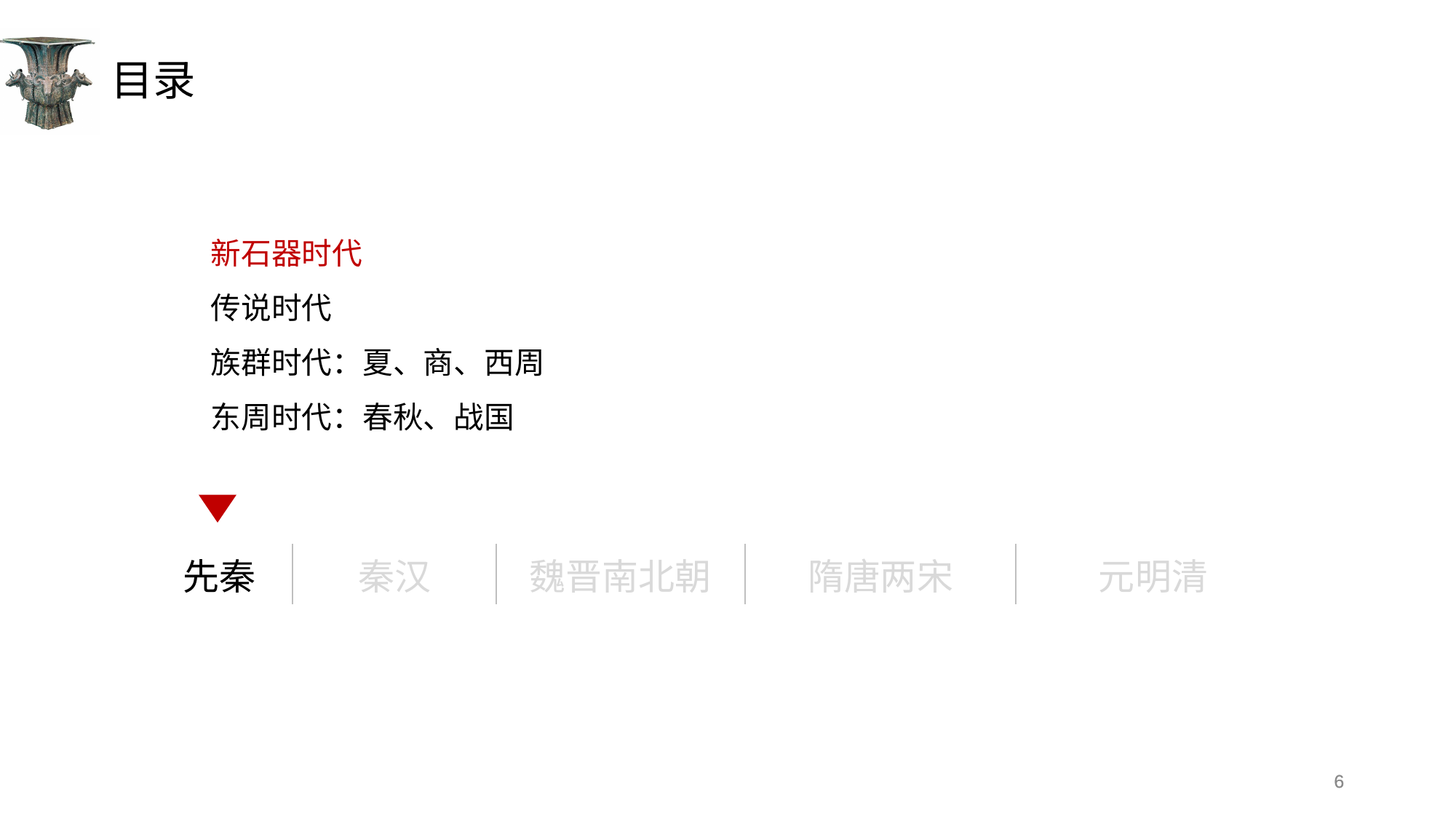

# 目录
新石器时代
传说时代
族群时代：夏、商、西周
东周时代：春秋、战国

| 先秦 | 秦汉 | 魏晋南北朝 | 隋唐两宋 | 元明清 |
| --- | --- | --- | --- | --- |
6
6